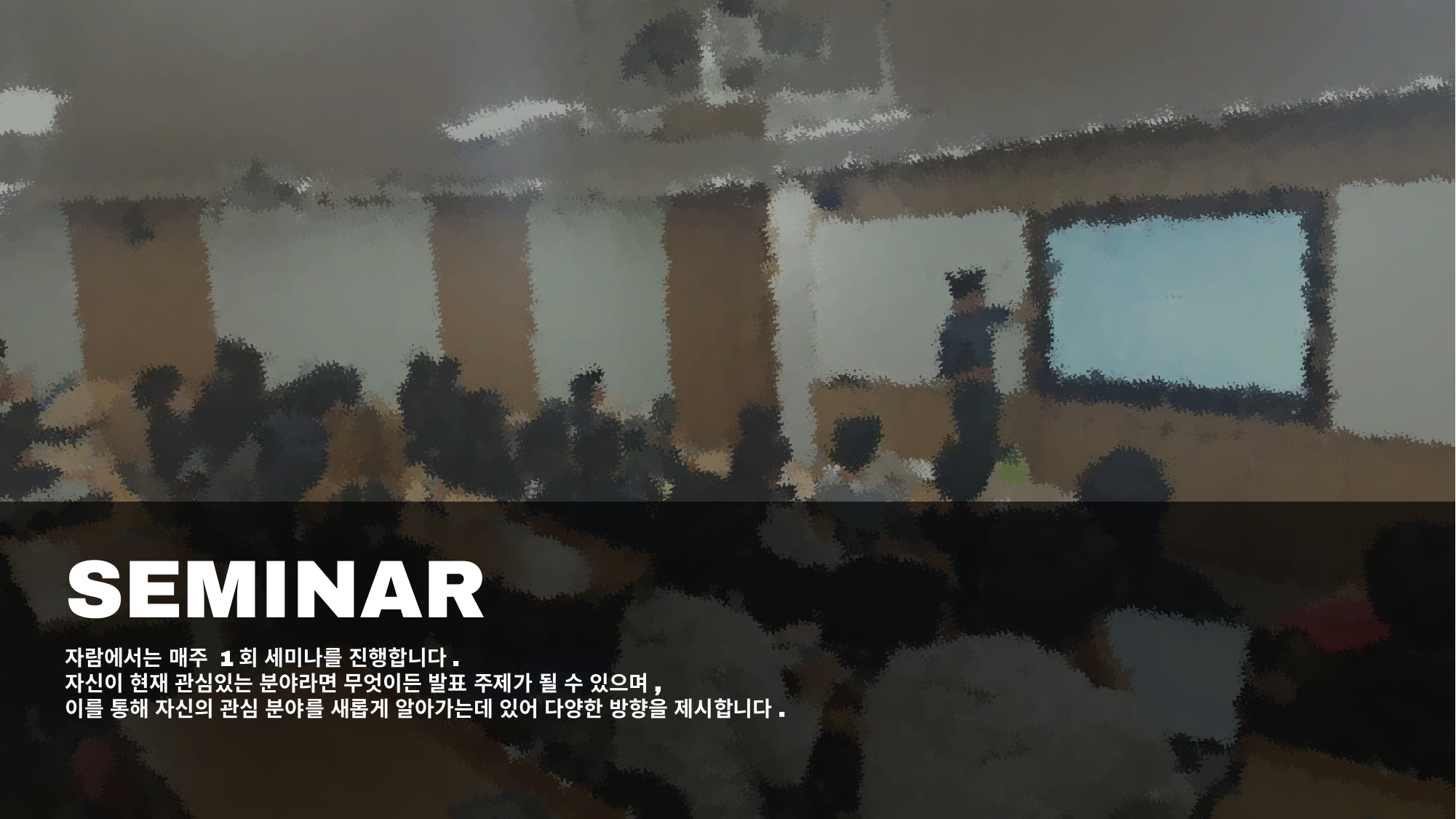

SEMINAR
자람에서는 매주 1회 세미나를 진행합니다.
자신이 현재 관심있는 분야라면 무엇이든 발표 주제가 될 수 있으며,
이를 통해 자신의 관심 분야를 새롭게 알아가는데 있어 다양한 방향을 제시합니다.